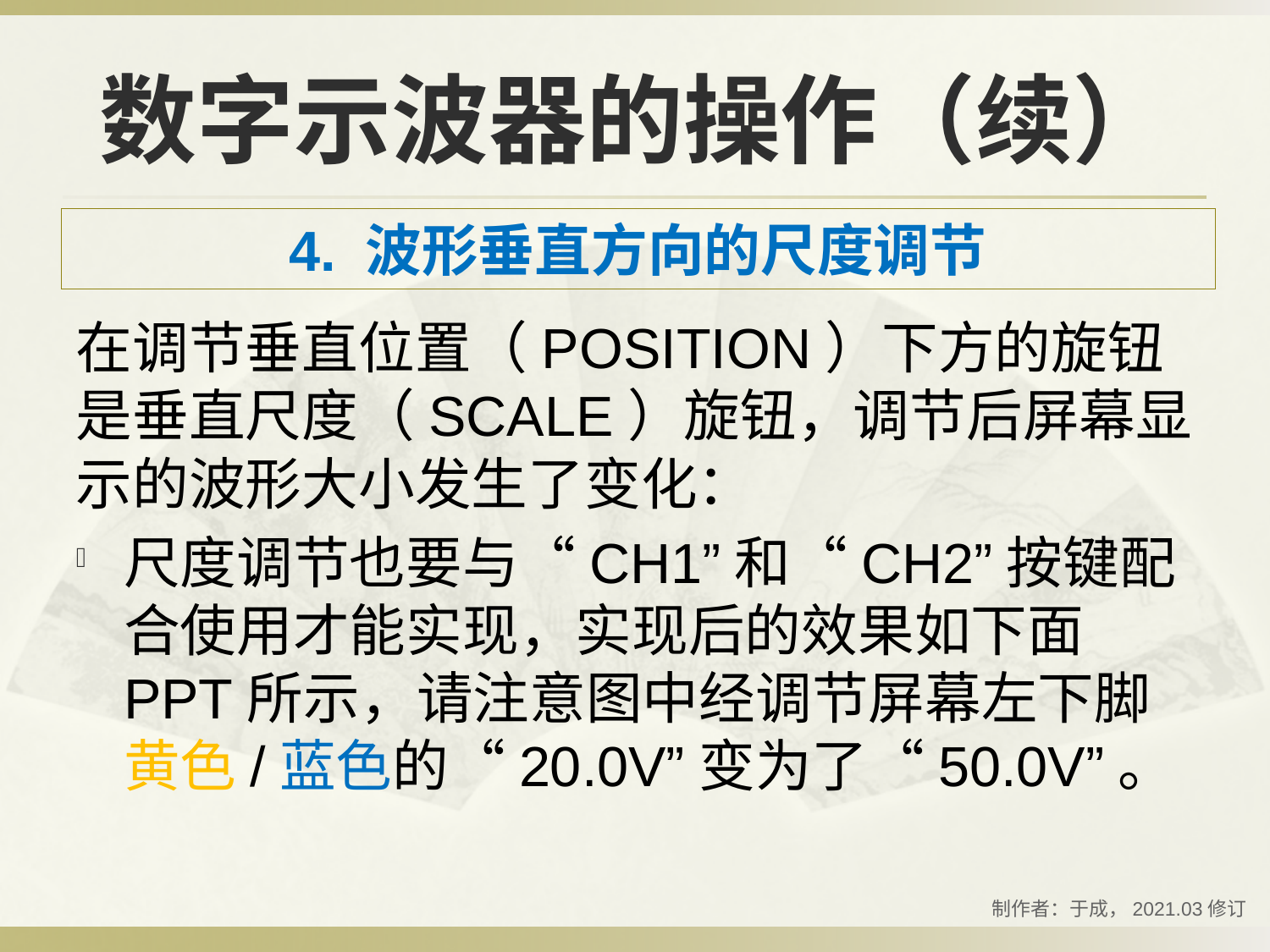

数字示波器的操作（续）
4. 波形垂直方向的尺度调节
在调节垂直位置（POSITION）下方的旋钮是垂直尺度（SCALE）旋钮，调节后屏幕显示的波形大小发生了变化：
尺度调节也要与“CH1”和“CH2”按键配合使用才能实现，实现后的效果如下面PPT所示，请注意图中经调节屏幕左下脚黄色/蓝色的“20.0V”变为了“50.0V”。
制作者：于成，2021.03修订